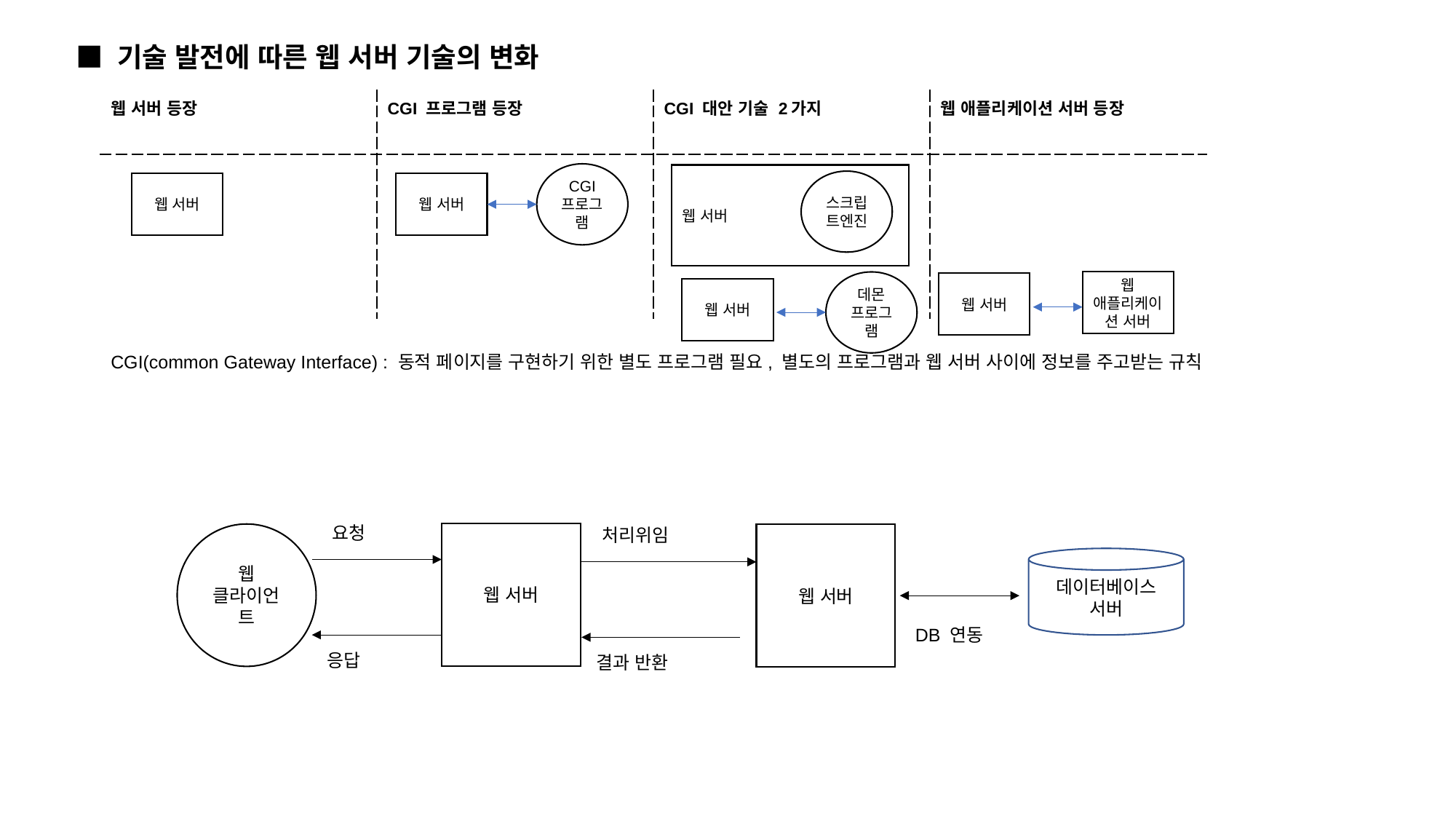

■ 기술 발전에 따른 웹 서버 기술의 변화
| 웹 서버 등장 | CGI 프로그램 등장 | CGI 대안 기술 2가지 | 웹 애플리케이션 서버 등장 |
| --- | --- | --- | --- |
|  |  |  |  |
CGI
프로그램
웹 서버
스크립트엔진
웹 서버
웹 서버
데몬
프로그램
웹 애플리케이션 서버
웹 서버
웹 서버
CGI(common Gateway Interface) : 동적 페이지를 구현하기 위한 별도 프로그램 필요, 별도의 프로그램과 웹 서버 사이에 정보를 주고받는 규칙
요청
처리위임
웹 서버
웹 클라이언트
웹 서버
데이터베이스
서버
DB 연동
응답
결과 반환